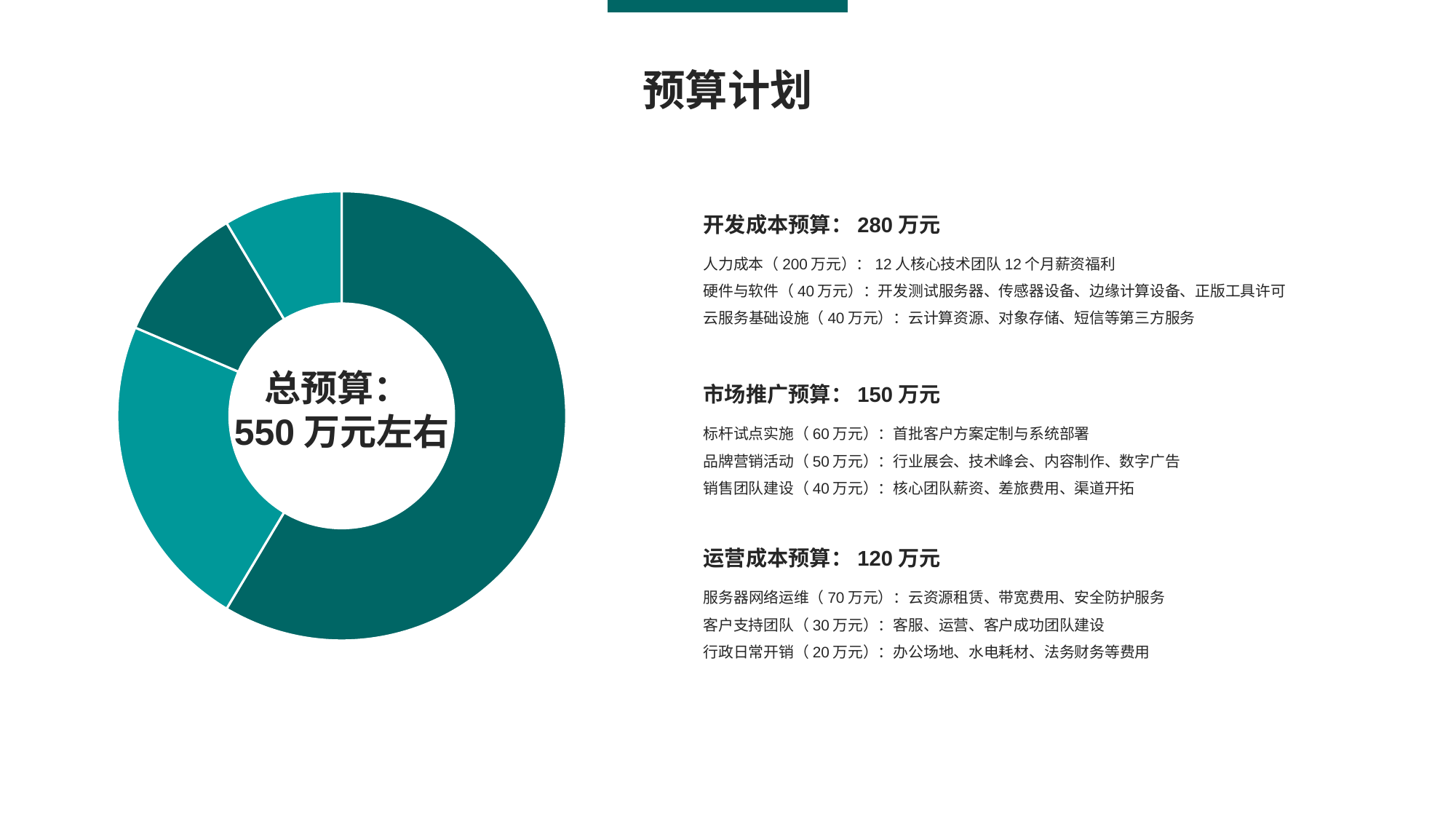

预算计划

### Chart

| Category | 销售额 |
|---|---|
| 第一季度 | 8.2 |
| 第二季度 | 3.2 |
| 第三季度 | 1.4 |
| 第四季度 | 1.2 |
开发成本预算：280万元
人力成本（200万元）：12人核心技术团队12个月薪资福利
硬件与软件（40万元）：开发测试服务器、传感器设备、边缘计算设备、正版工具许可
云服务基础设施（40万元）：云计算资源、对象存储、短信等第三方服务
总预算：
550万元左右
市场推广预算：150万元
标杆试点实施（60万元）：首批客户方案定制与系统部署
品牌营销活动（50万元）：行业展会、技术峰会、内容制作、数字广告
销售团队建设（40万元）：核心团队薪资、差旅费用、渠道开拓
运营成本预算：120万元
服务器网络运维（70万元）：云资源租赁、带宽费用、安全防护服务
客户支持团队（30万元）：客服、运营、客户成功团队建设
行政日常开销（20万元）：办公场地、水电耗材、法务财务等费用